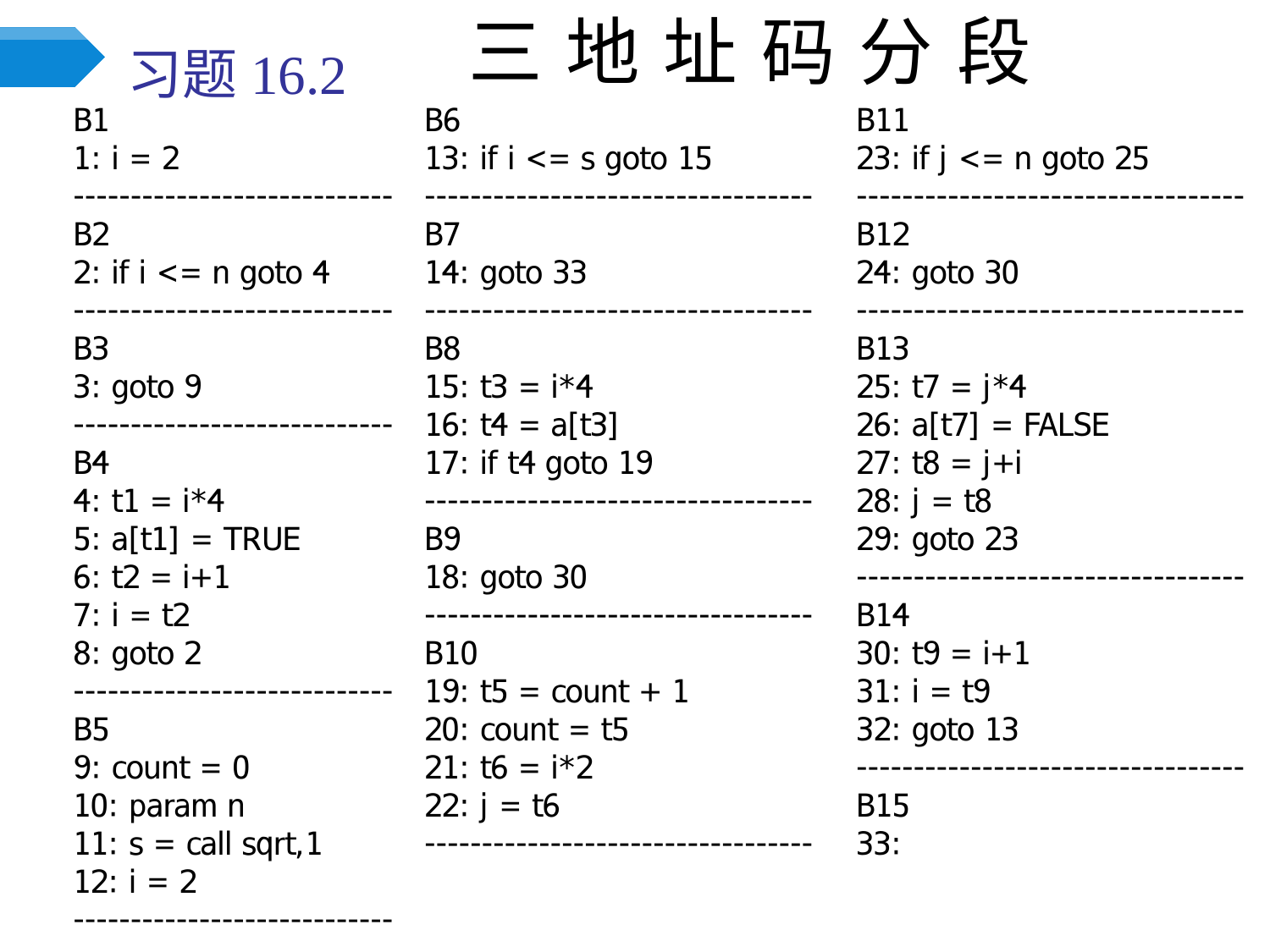

三地址码分段
# 习题16.2
B6
13: if i <= s goto 15
----------------------------------
B7
14: goto 33
----------------------------------
B8
15: t3 = i*4
16: t4 = a[t3]
17: if t4 goto 19
----------------------------------
B9
18: goto 30
----------------------------------
B10
19: t5 = count + 1
20: count = t5
21: t6 = i*2
22: j = t6
----------------------------------
B11
23: if j <= n goto 25
----------------------------------
B12
24: goto 30
----------------------------------
B13
25: t7 = j*4
26: a[t7] = FALSE
27: t8 = j+i
28: j = t8
29: goto 23
----------------------------------
B14
30: t9 = i+1
31: i = t9
32: goto 13
----------------------------------
B15
33:
B1
1: i = 2
----------------------------
B2
2: if i <= n goto 4
----------------------------
B3
3: goto 9
----------------------------
B4
4: t1 = i*4
5: a[t1] = TRUE
6: t2 = i+1
7: i = t2
8: goto 2
----------------------------
B5
9: count = 0
10: param n
11: s = call sqrt,1
12: i = 2
----------------------------